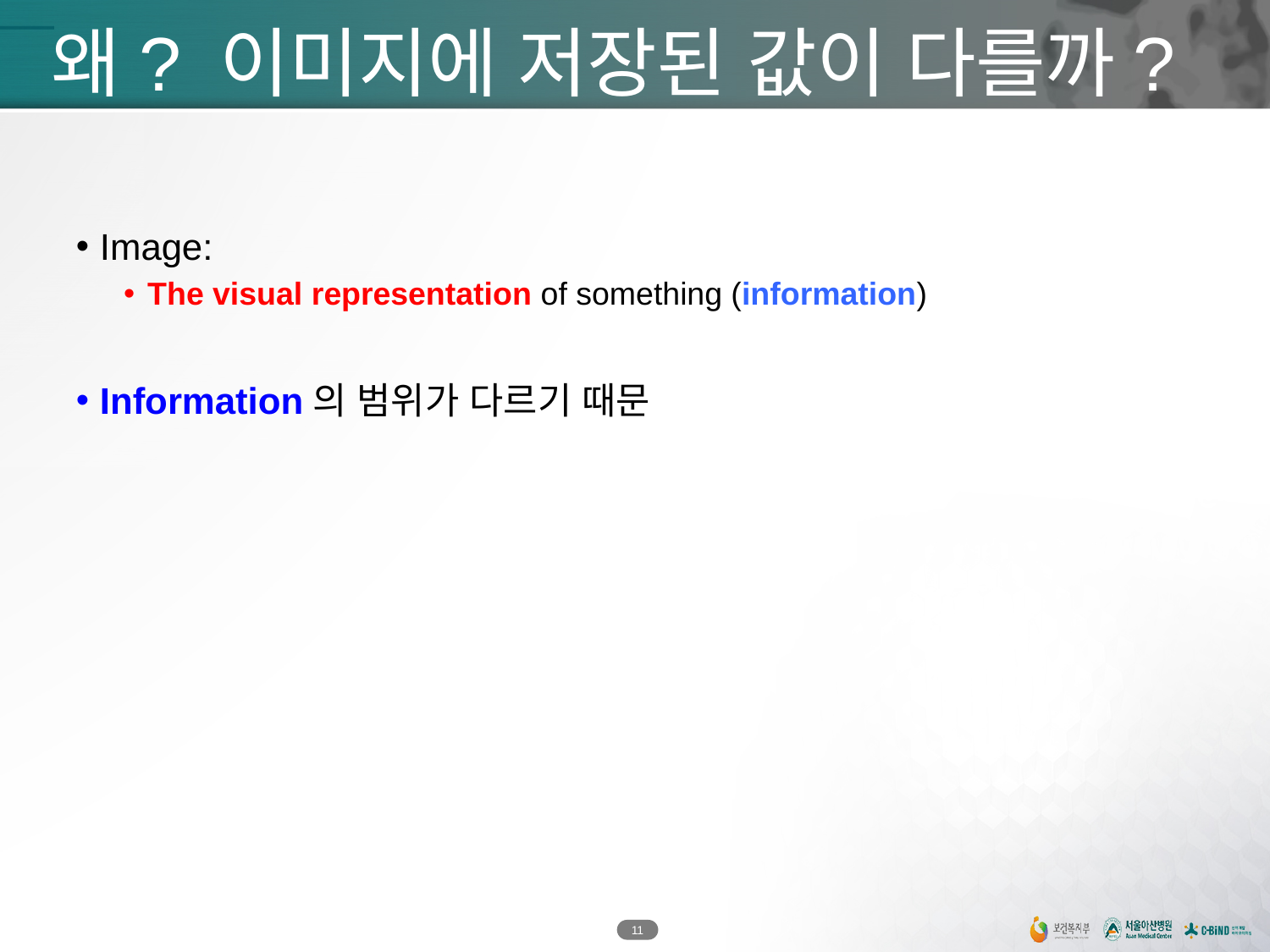

# 왜? 이미지에 저장된 값이 다를까?
Image:
The visual representation of something (information)

Information의 범위가 다르기 때문